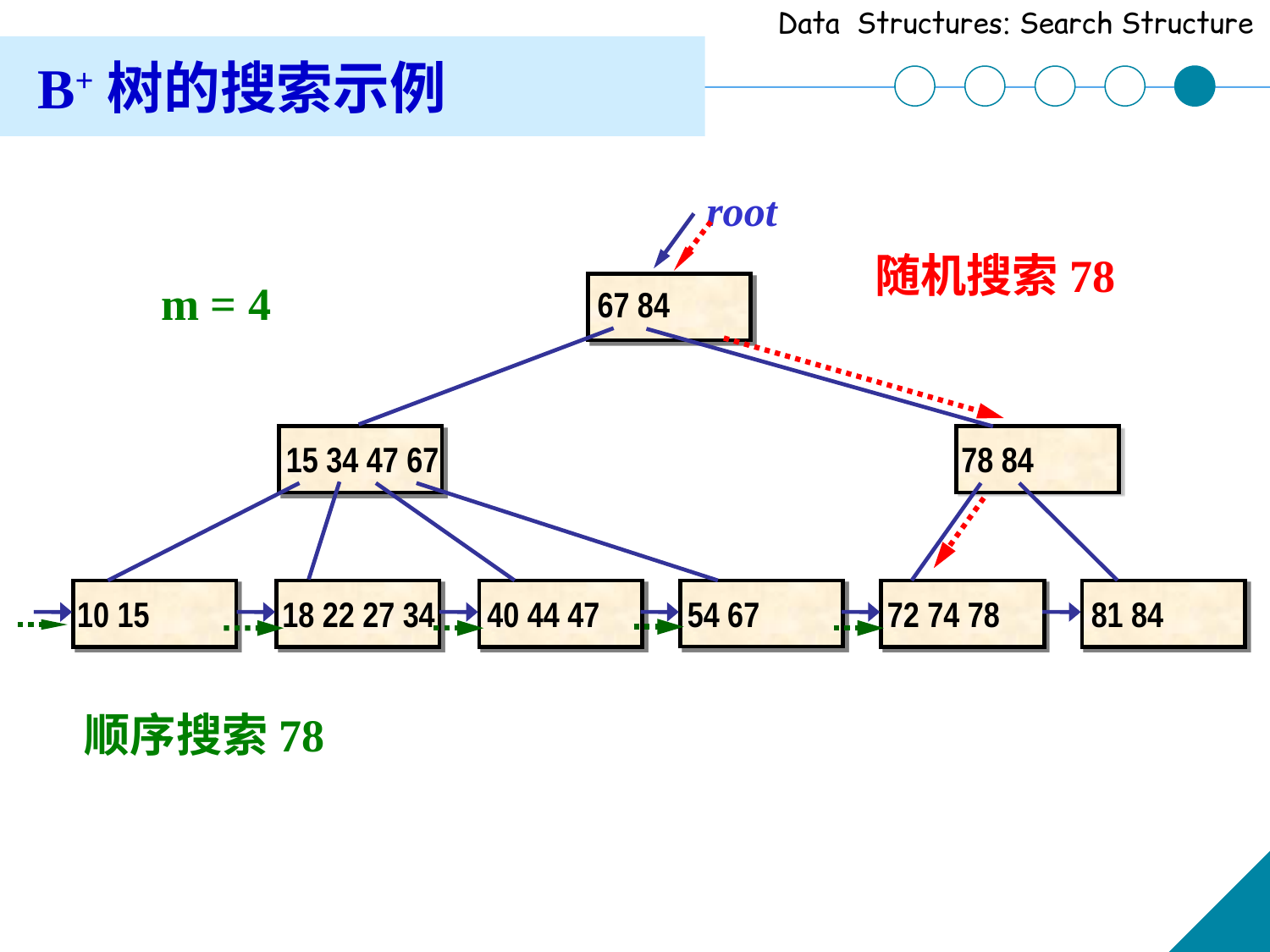

B+树的搜索示例

root

随机搜索78
m = 4

67 84

15 34 47 67

78 84

10 15

18 22 27 34

40 44 47

54 67

72 74 78

81 84

顺序搜索78